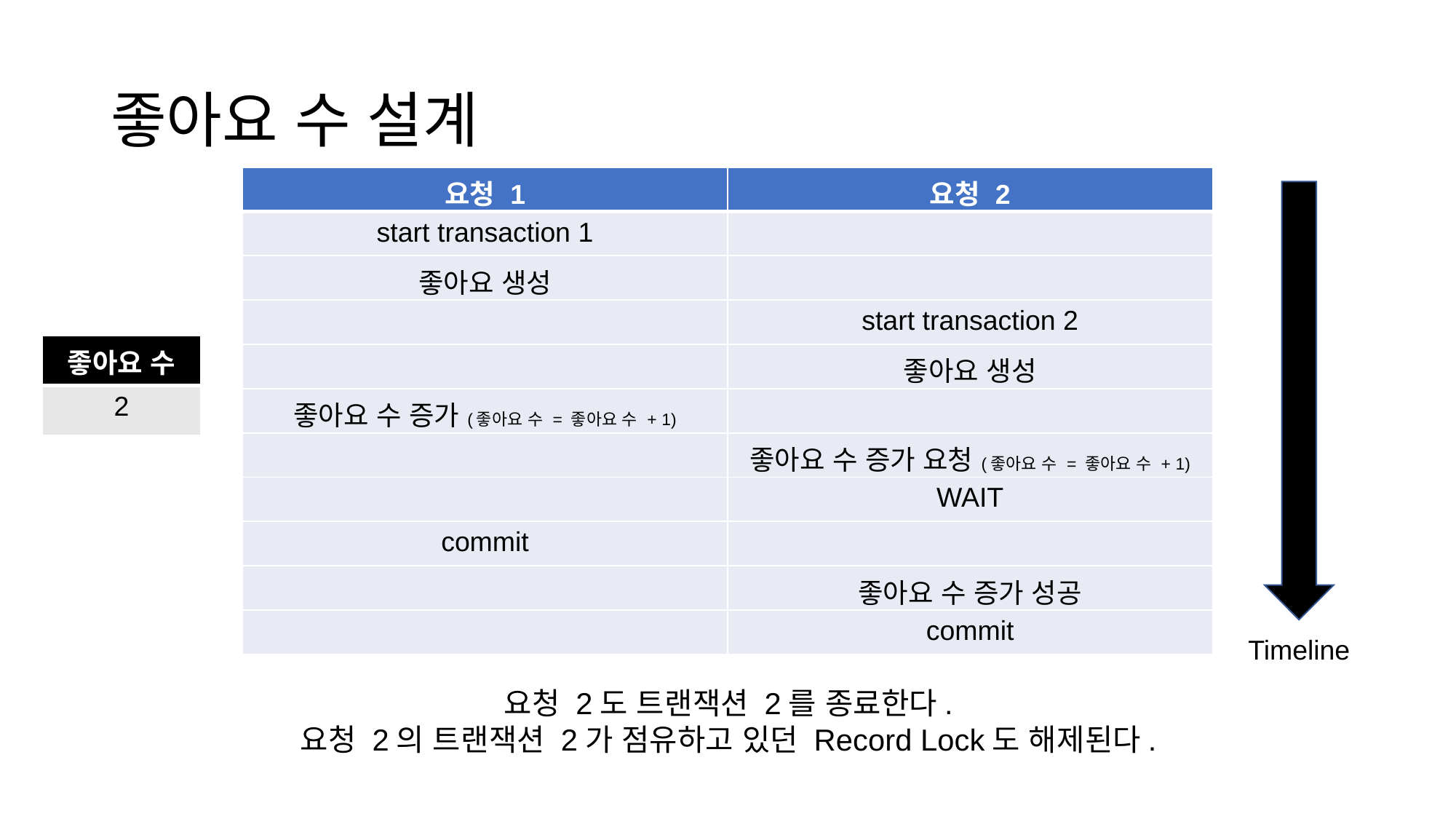

# 좋아요 수 설계
| 요청 1 | 요청 2 |
| --- | --- |
| start transaction 1 |  |
| 좋아요 생성 |  |
|  | start transaction 2 |
|  | 좋아요 생성 |
| 좋아요 수 증가(좋아요 수 = 좋아요 수 + 1) |  |
|  | 좋아요 수 증가 요청(좋아요 수 = 좋아요 수 + 1) |
|  | WAIT |
| commit |  |
|  | 좋아요 수 증가 성공 |
|  | commit |

| 좋아요 수 |
| --- |
| 2 |
Timeline
요청 2도 트랜잭션 2를 종료한다.
요청 2의 트랜잭션 2가 점유하고 있던 Record Lock도 해제된다.